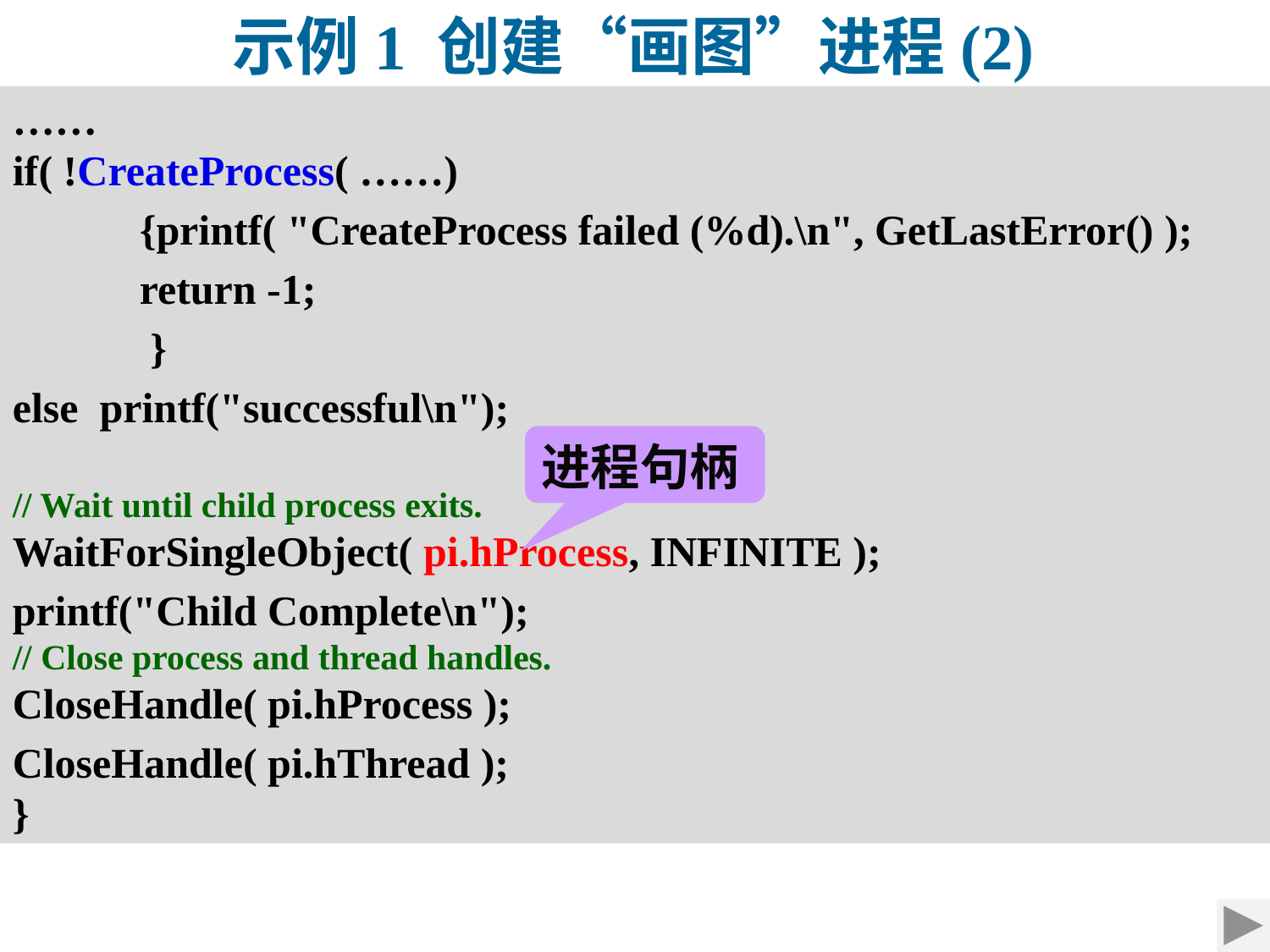

示例1 创建“画图”进程(2)
……
if( !CreateProcess( ……)
	{printf( "CreateProcess failed (%d).\n", GetLastError() );
	return -1;
   	 }
else  printf("successful\n");

// Wait until child process exits.
WaitForSingleObject( pi.hProcess, INFINITE );
printf("Child Complete\n");
// Close process and thread handles.
CloseHandle( pi.hProcess );
CloseHandle( pi.hThread );
}
进程句柄